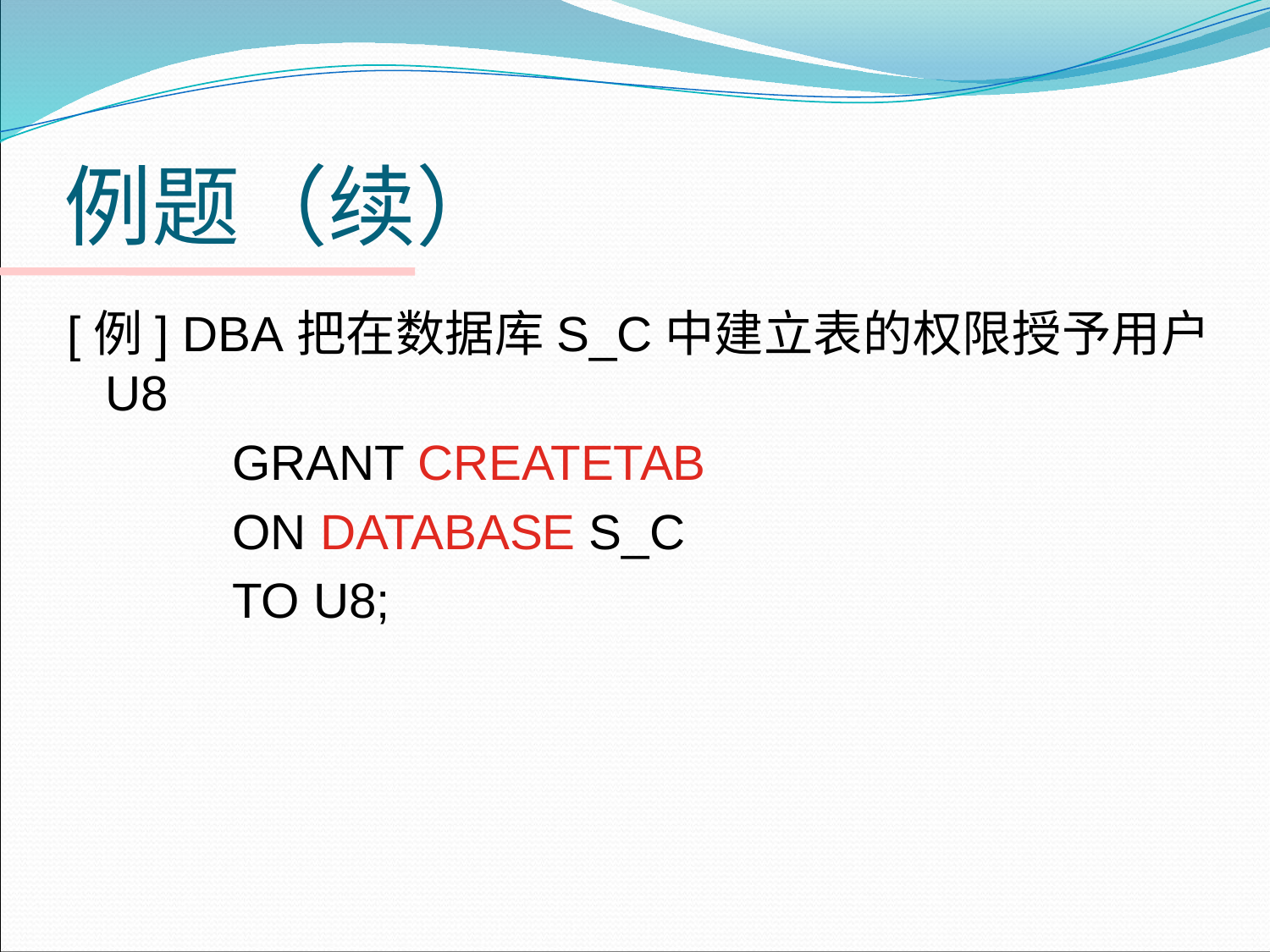

# 例题（续）
[例] DBA把在数据库S_C中建立表的权限授予用户U8
		GRANT CREATETAB
		ON DATABASE S_C
		TO U8;

468